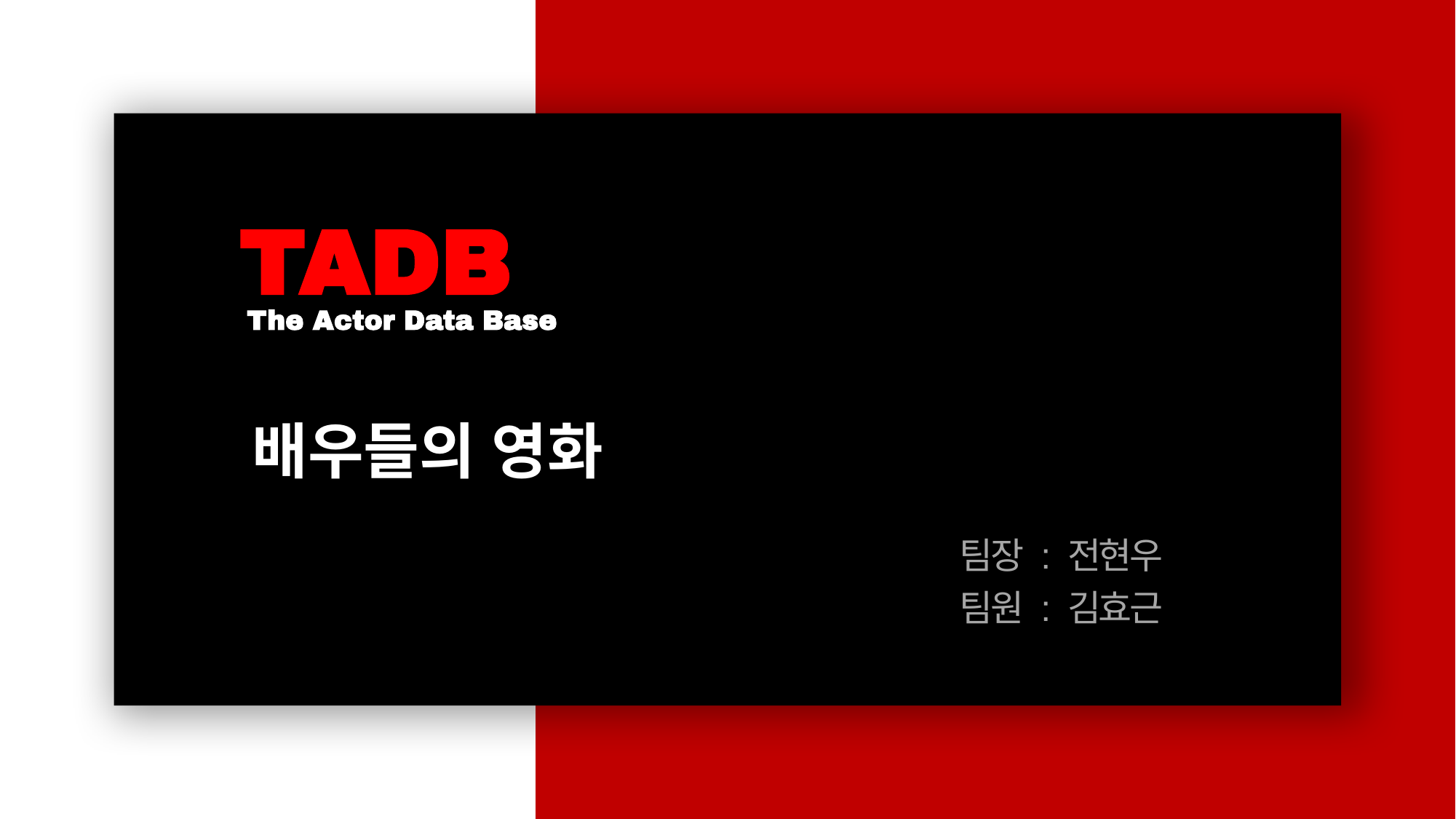

TADB

The Actor Data Base
배우들의 영화
팀장 : 전현우
팀원 : 김효근